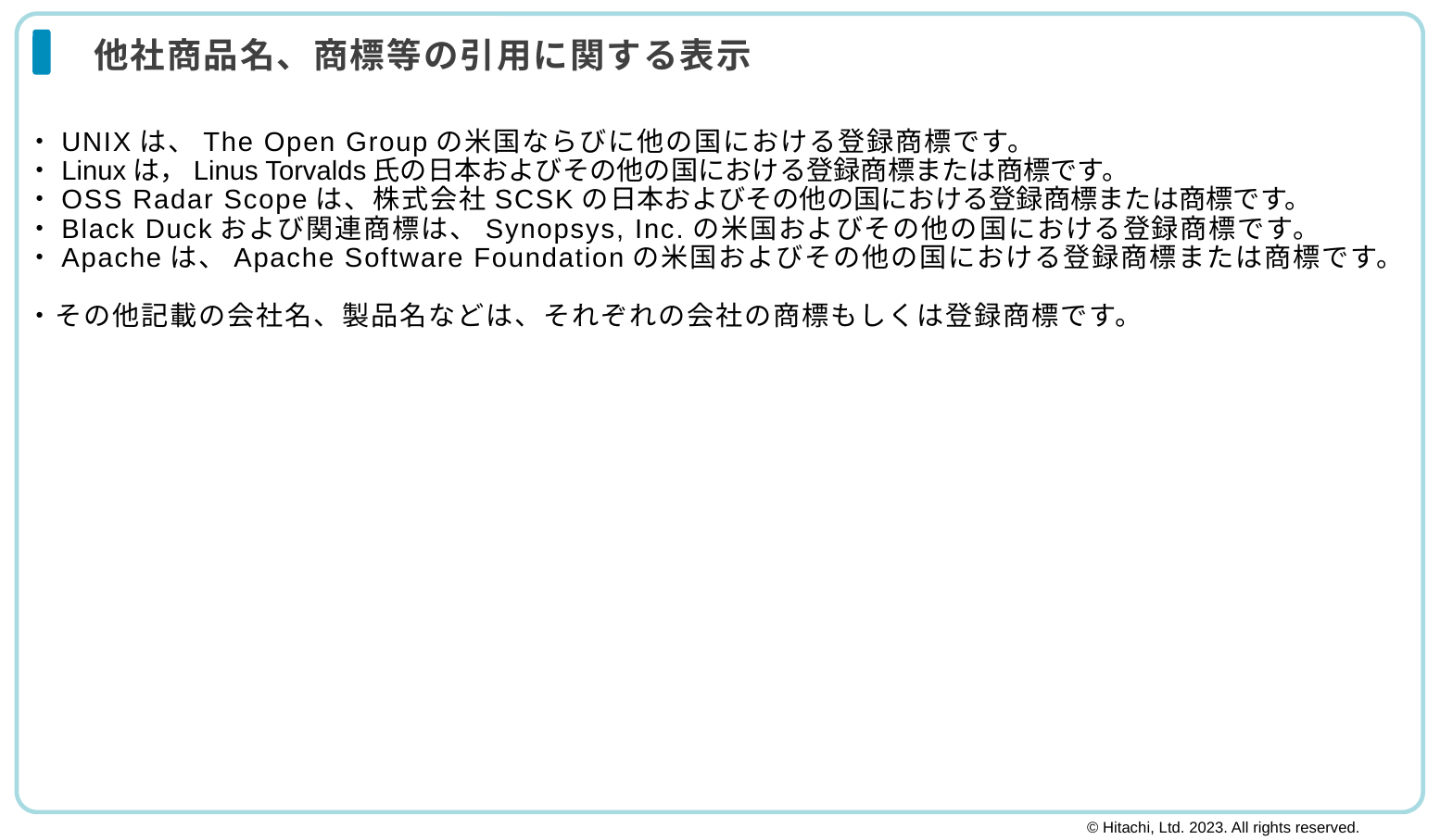

# 他社商品名、商標等の引用に関する表示
・UNIXは、The Open Groupの米国ならびに他の国における登録商標です。
・Linuxは，Linus Torvalds氏の日本およびその他の国における登録商標または商標です。
・OSS Radar Scopeは、株式会社SCSKの日本およびその他の国における登録商標または商標です。
・Black Duckおよび関連商標は、Synopsys, Inc.の米国およびその他の国における登録商標です。
・Apacheは、Apache Software Foundationの米国およびその他の国における登録商標または商標です。

・その他記載の会社名、製品名などは、それぞれの会社の商標もしくは登録商標です。